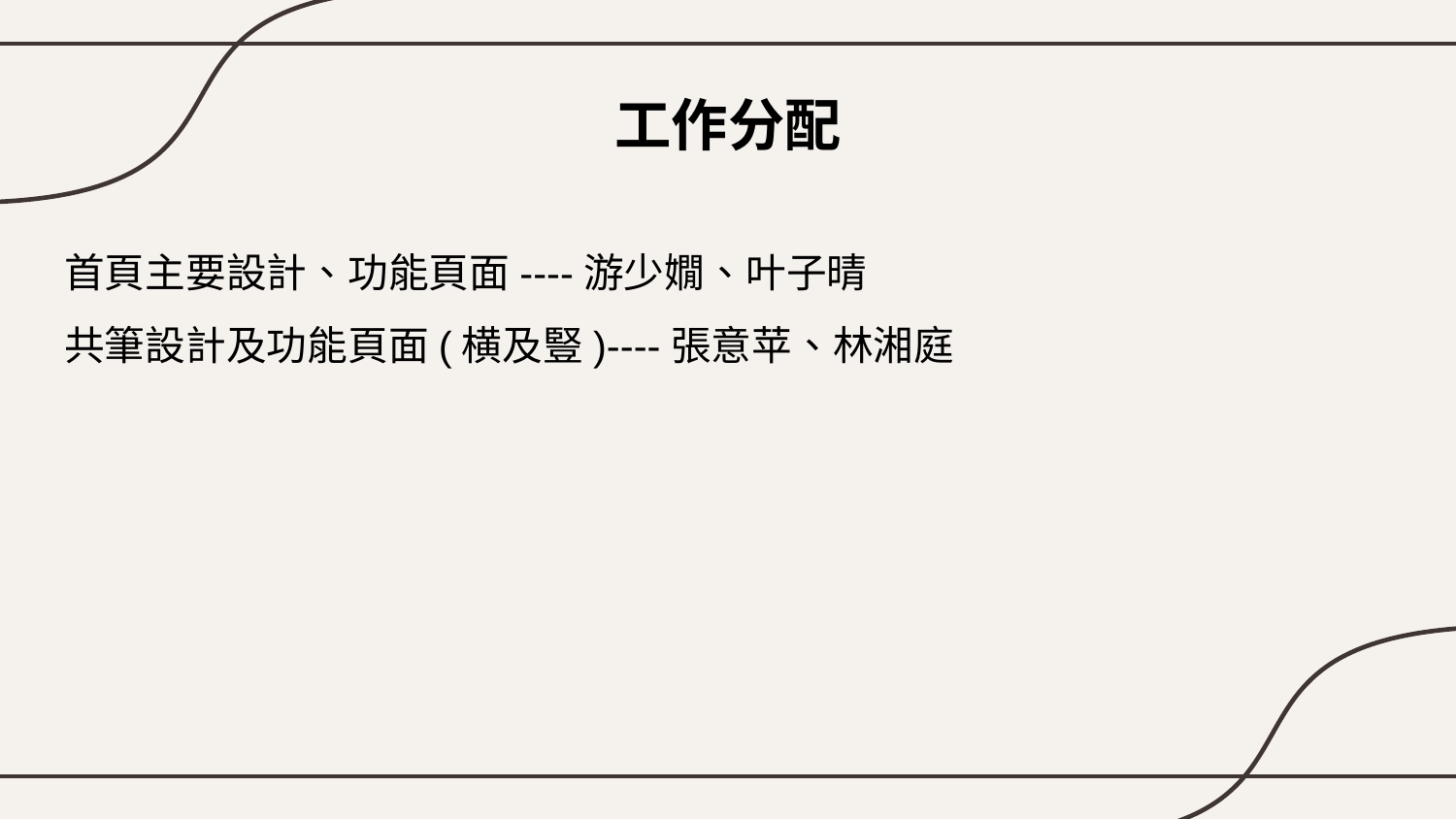

工作分配
首頁主要設計、功能頁面----游少嫺、叶子晴
共筆設計及功能頁面(横及豎)----張意苹、林湘庭